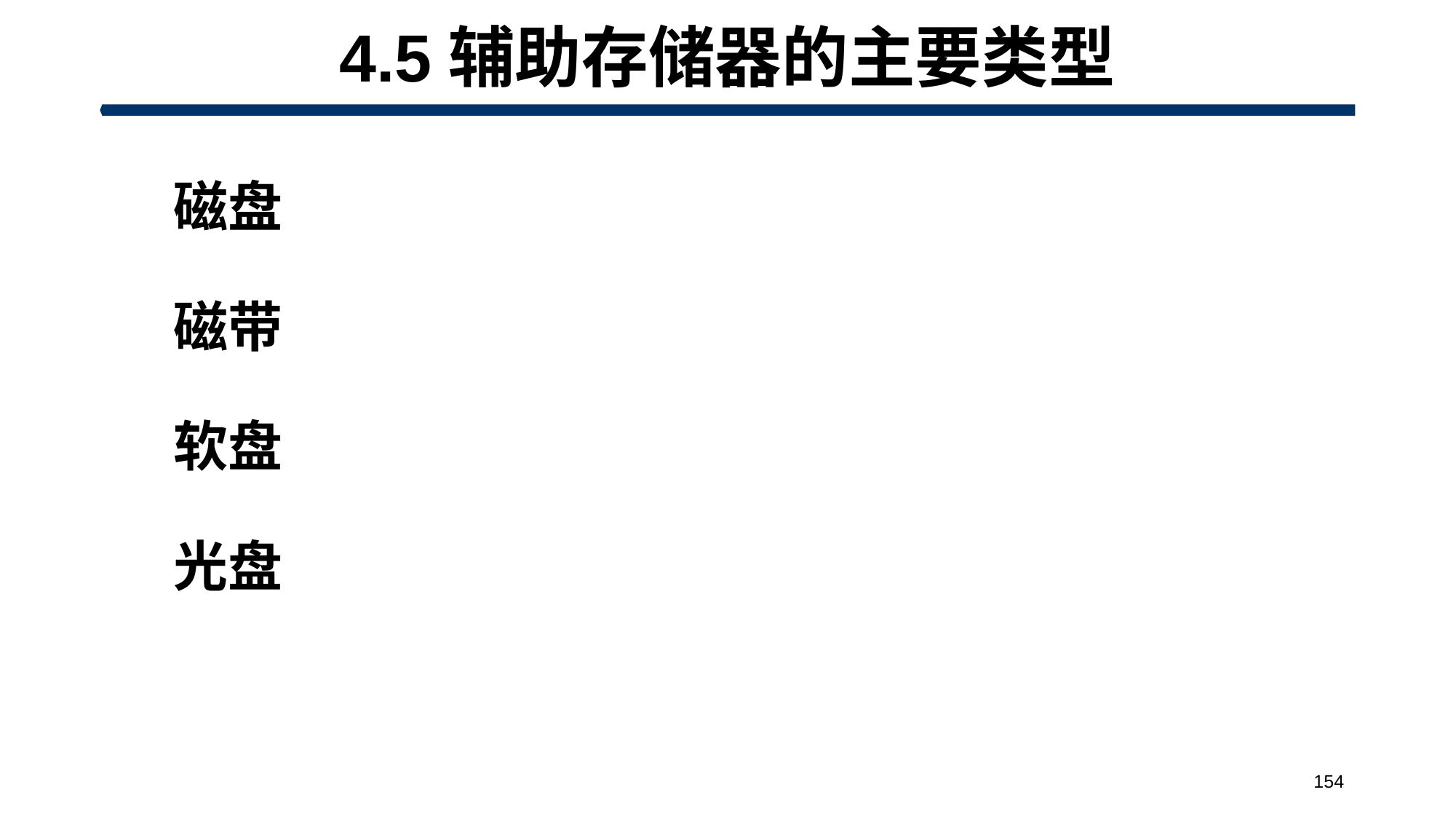

# 4.5辅助存储器的主要类型
    磁盘
    磁带
    软盘
    光盘

154